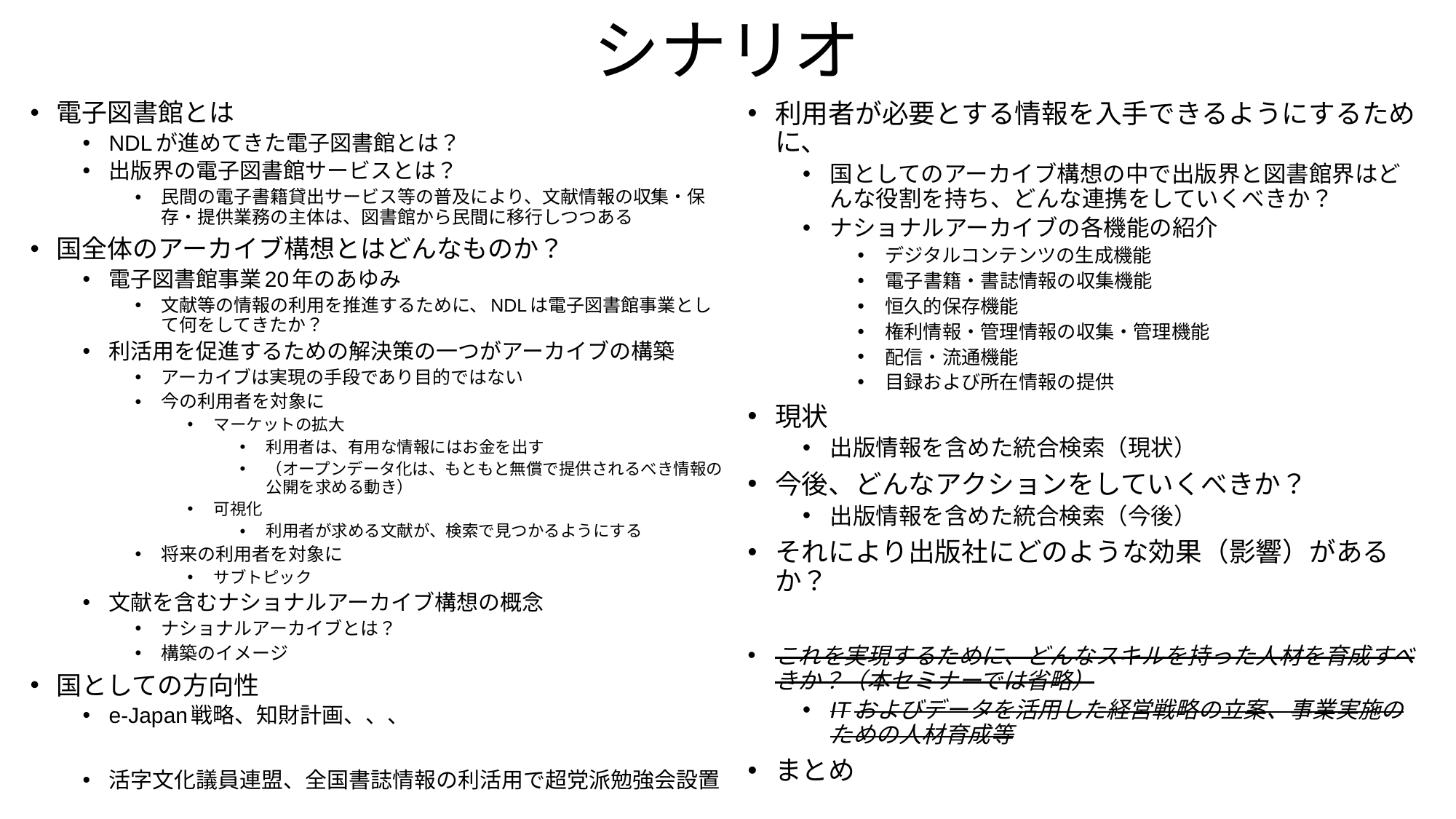

# シナリオ
電子図書館とは
NDLが進めてきた電子図書館とは？
出版界の電子図書館サービスとは？
民間の電子書籍貸出サービス等の普及により、文献情報の収集・保存・提供業務の主体は、図書館から民間に移行しつつある
国全体のアーカイブ構想とはどんなものか？
電子図書館事業20年のあゆみ
文献等の情報の利用を推進するために、NDLは電子図書館事業として何をしてきたか？
利活用を促進するための解決策の一つがアーカイブの構築
アーカイブは実現の手段であり目的ではない
今の利用者を対象に
マーケットの拡大
利用者は、有用な情報にはお金を出す
（オープンデータ化は、もともと無償で提供されるべき情報の公開を求める動き）
可視化
利用者が求める文献が、検索で見つかるようにする
将来の利用者を対象に
サブトピック
文献を含むナショナルアーカイブ構想の概念
ナショナルアーカイブとは？
構築のイメージ
国としての方向性
e-Japan戦略、知財計画、、、

活字文化議員連盟、全国書誌情報の利活用で超党派勉強会設置

利用者が必要とする情報を入手できるようにするために、
国としてのアーカイブ構想の中で出版界と図書館界はどんな役割を持ち、どんな連携をしていくべきか？
ナショナルアーカイブの各機能の紹介
デジタルコンテンツの生成機能
電子書籍・書誌情報の収集機能
恒久的保存機能
権利情報・管理情報の収集・管理機能
配信・流通機能
目録および所在情報の提供
現状
出版情報を含めた統合検索（現状）
今後、どんなアクションをしていくべきか？
出版情報を含めた統合検索（今後）
それにより出版社にどのような効果（影響）があるか？

これを実現するために、どんなスキルを持った人材を育成すべきか？（本セミナーでは省略）
ITおよびデータを活用した経営戦略の立案、事業実施のための人材育成等
まとめ